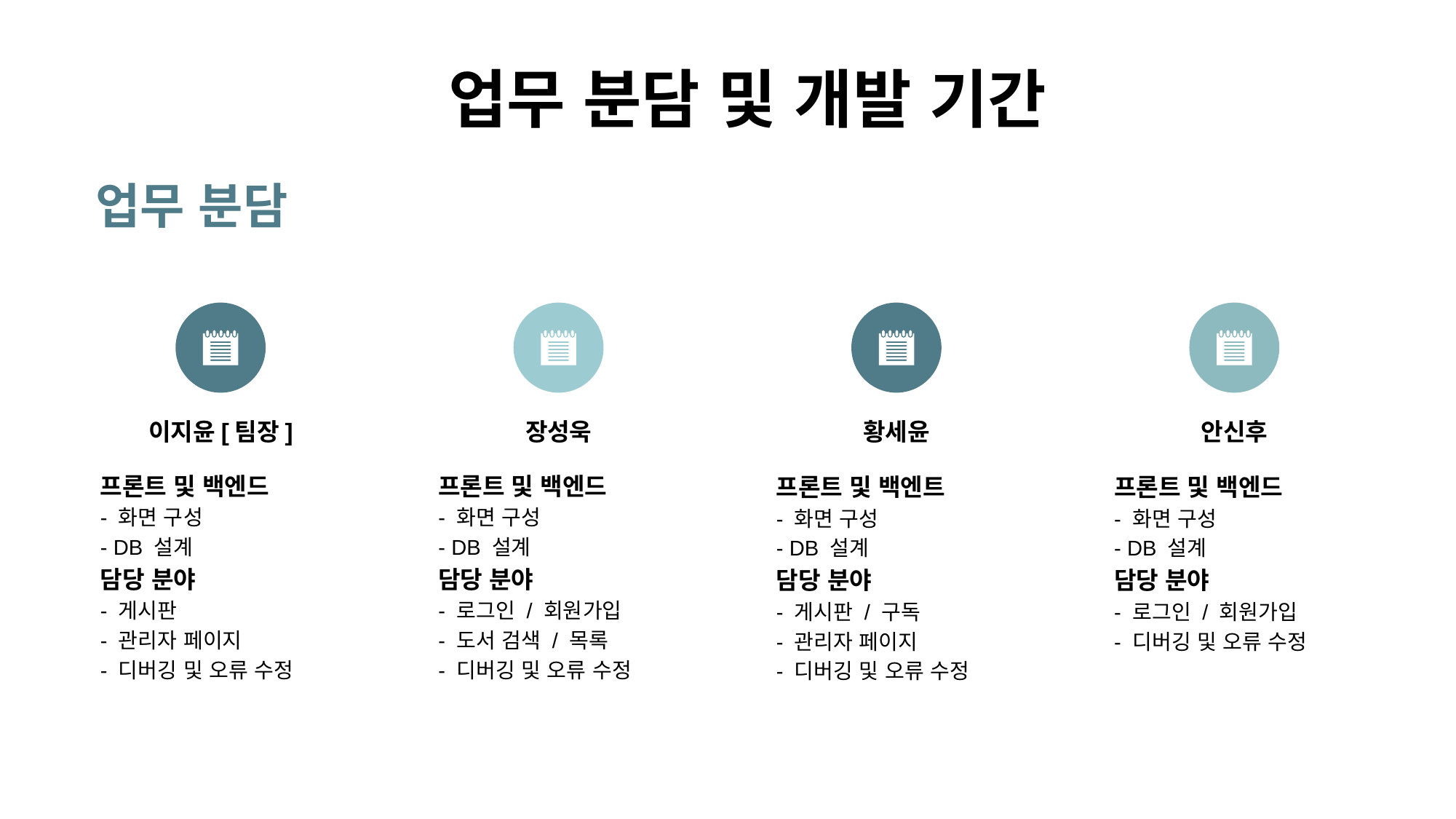

업무 분담 및 개발 기간
업무 분담

황세윤
프론트 및 백엔트
- 화면 구성
- DB 설계
담당 분야
- 게시판 / 구독
- 관리자 페이지
- 디버깅 및 오류 수정

안신후
프론트 및 백엔드
- 화면 구성
- DB 설계
담당 분야
- 로그인 / 회원가입
- 디버깅 및 오류 수정

이지윤[팀장]
프론트 및 백엔드
- 화면 구성
- DB 설계
담당 분야
- 게시판
- 관리자 페이지
- 디버깅 및 오류 수정

장성욱
프론트 및 백엔드
- 화면 구성
- DB 설계
담당 분야
- 로그인 / 회원가입
- 도서 검색 / 목록
- 디버깅 및 오류 수정